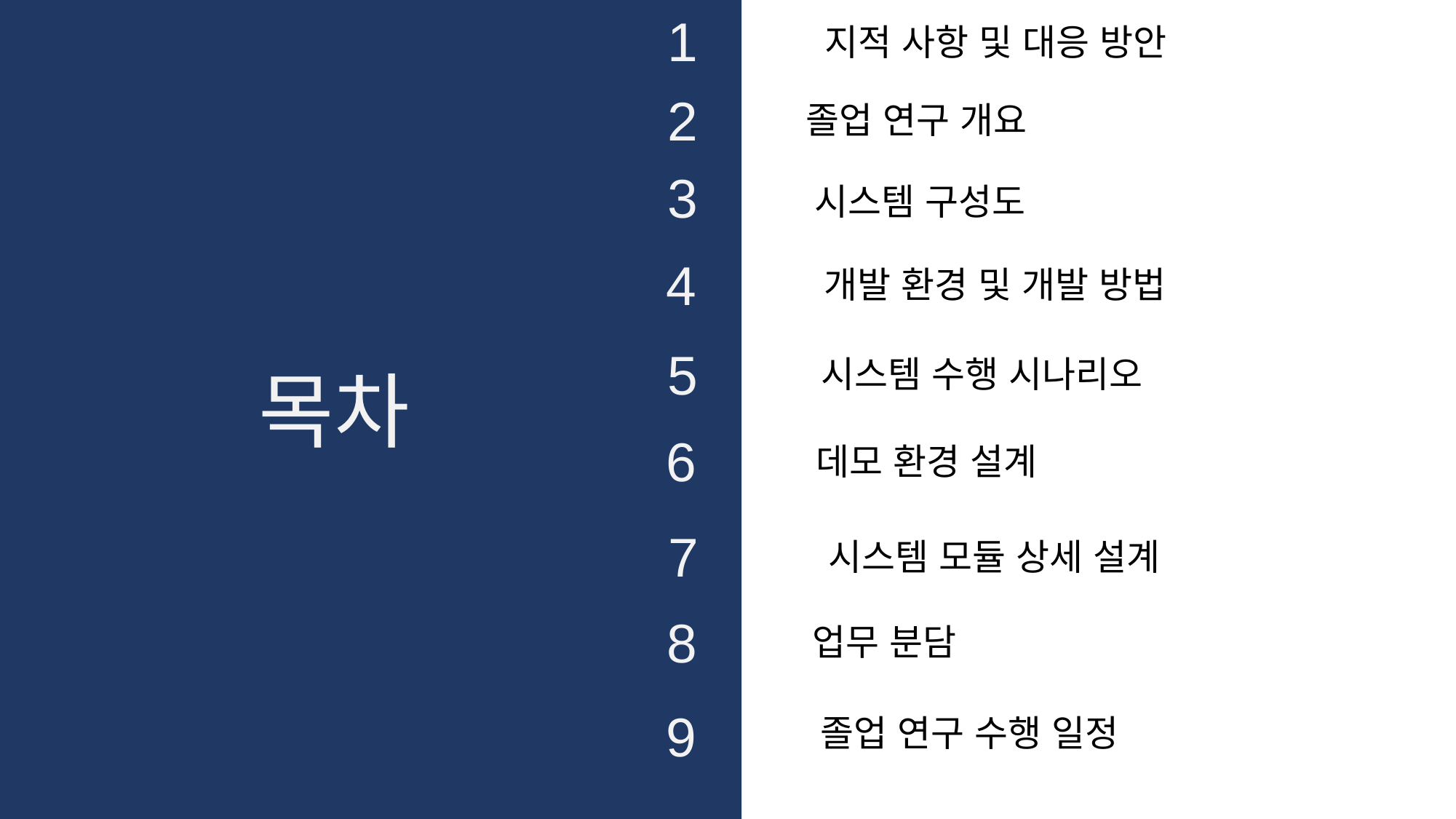

1
지적 사항 및 대응 방안
2
졸업 연구 개요
3
시스템 구성도
4
개발 환경 및 개발 방법
5
시스템 수행 시나리오
목차
6
데모 환경 설계
7
시스템 모듈 상세 설계
8
업무 분담
9
졸업 연구 수행 일정